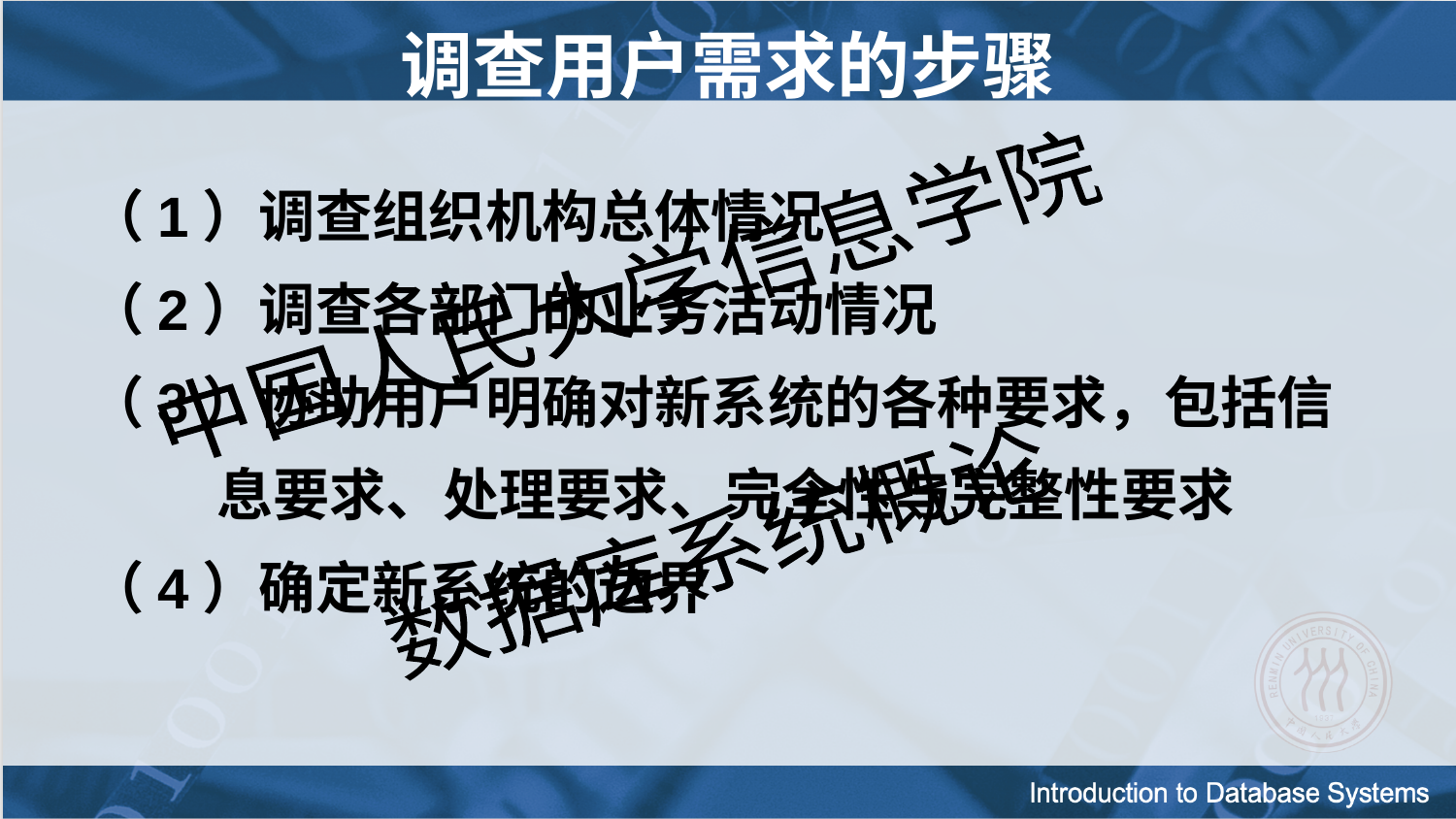

调查用户需求的步骤
（1）调查组织机构总体情况
（2）调查各部门的业务活动情况
（3）协助用户明确对新系统的各种要求，包括信
         息要求、处理要求、完全性与完整性要求
（4）确定新系统的边界